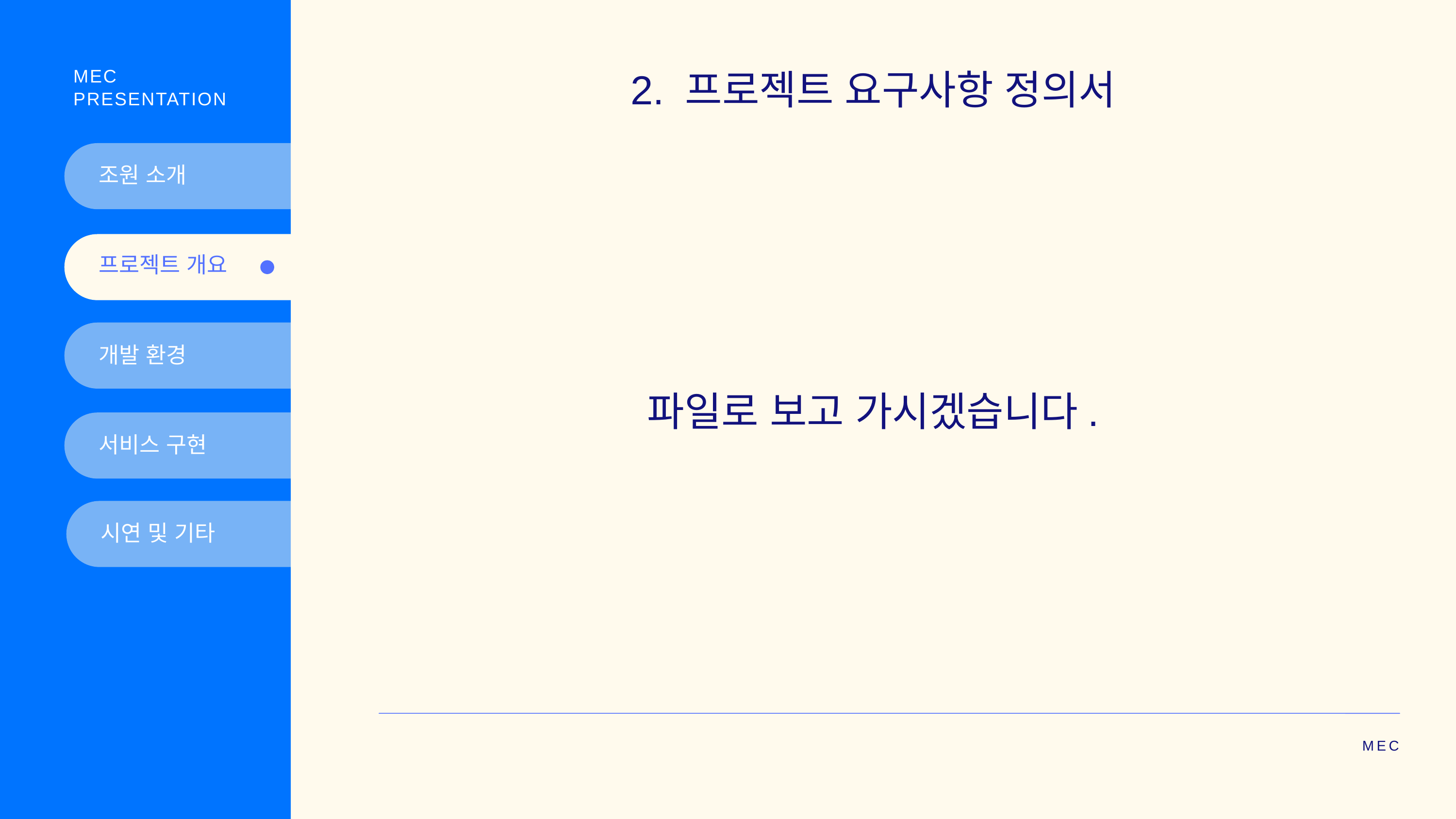

MEC PRESENTATION
2. 프로젝트 요구사항 정의서

조원 소개

프로젝트 개요

개발 환경
파일로 보고 가시겠습니다.

서비스 구현

시연 및 기타

MEC